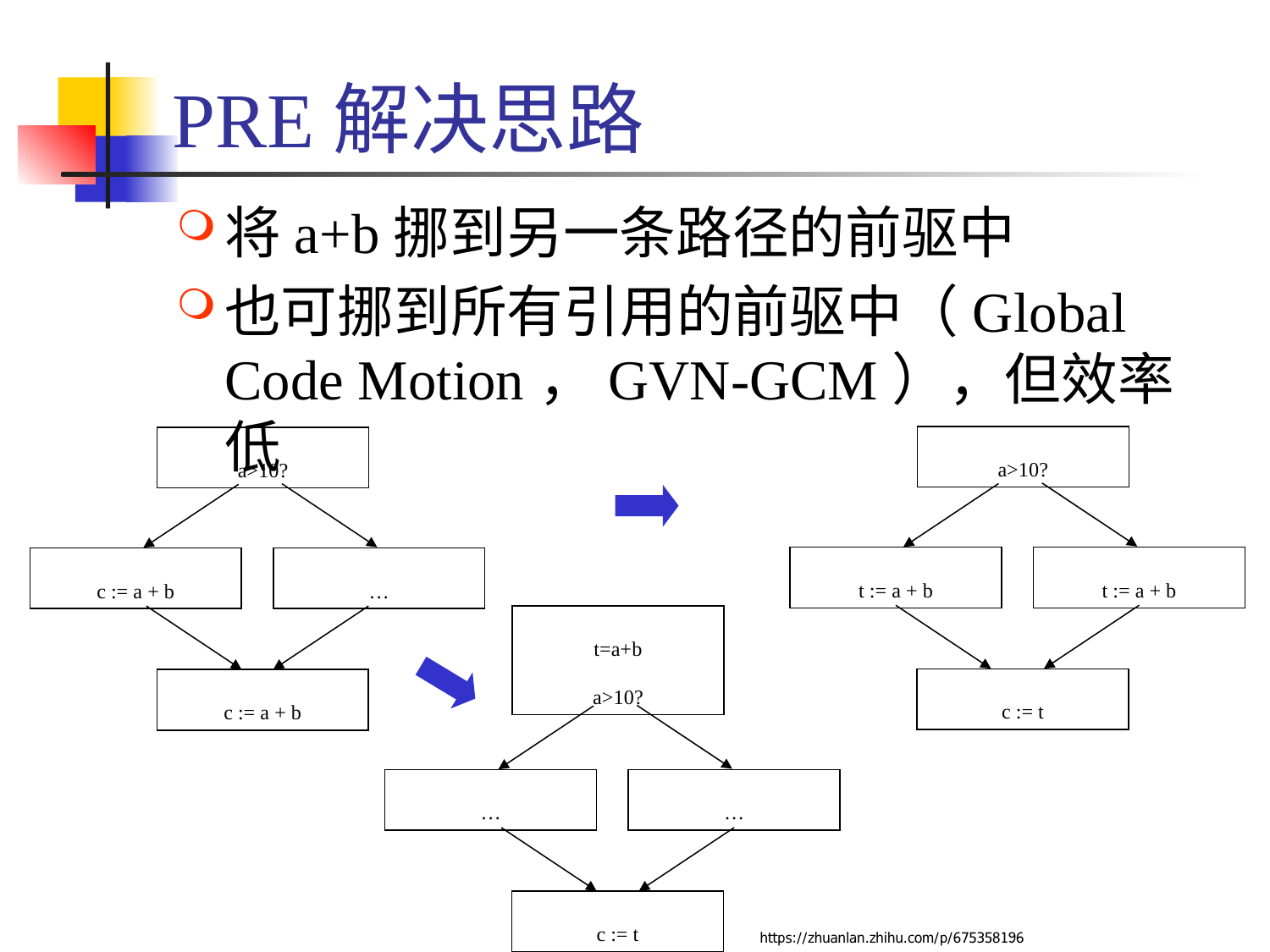

# PRE解决思路
将a+b挪到另一条路径的前驱中
也可挪到所有引用的前驱中（Global Code Motion，GVN-GCM），但效率低
a>10?
a>10?

t := a + b
t := a + b
c := a + b
…

t=a+b
a>10?

c := t
c := a + b

…
…

c := t
https://zhuanlan.zhihu.com/p/675358196